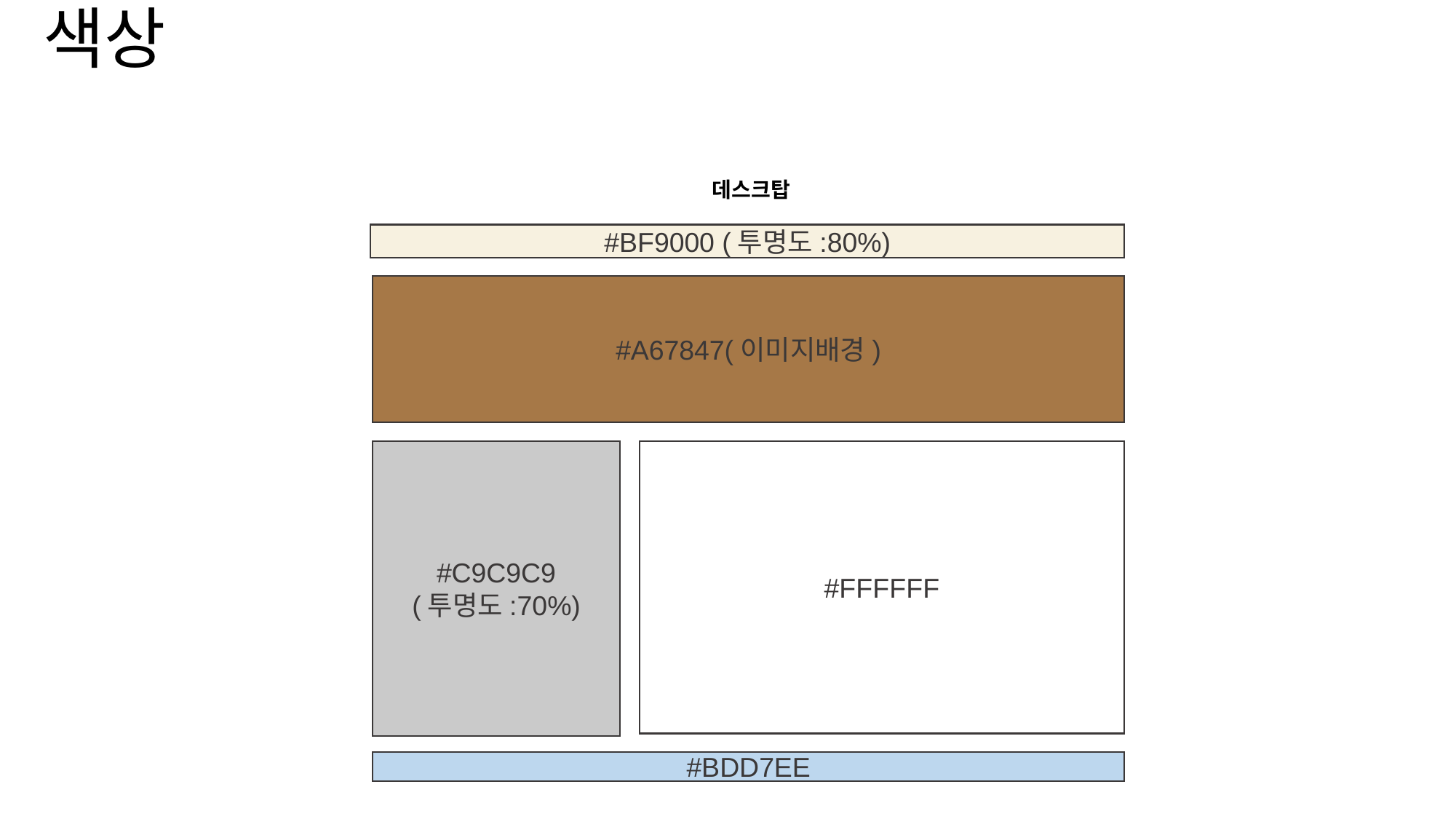

색상
데스크탑
#BF9000 (투명도:80%)
#A67847(이미지배경)
#C9C9C9
(투명도:70%)
#FFFFFF
#BDD7EE